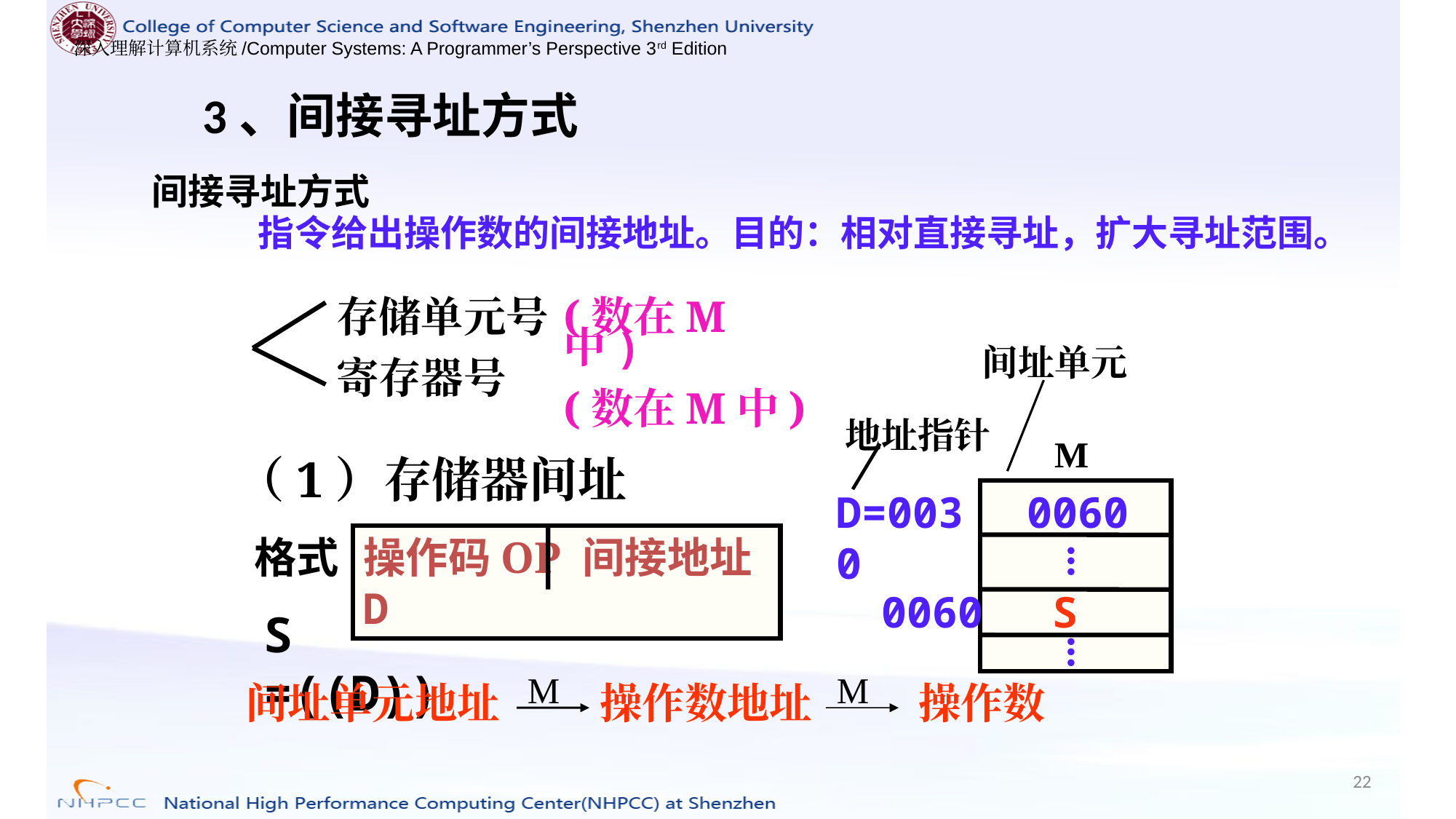

# 3、间接寻址方式
间接寻址方式
            指令给出操作数的间接地址。目的：相对直接寻址，扩大寻址范围。

存储单元号

寄存器号
(数在M中)

(数在M中)
间址单元

地址指针
 M
（1）存储器间址

D=0030

0060
格式
操作码OP 间接地址D

...
0060
 S
S =((D))
...
M
M
间址单元地址
操作数地址
操作数

22